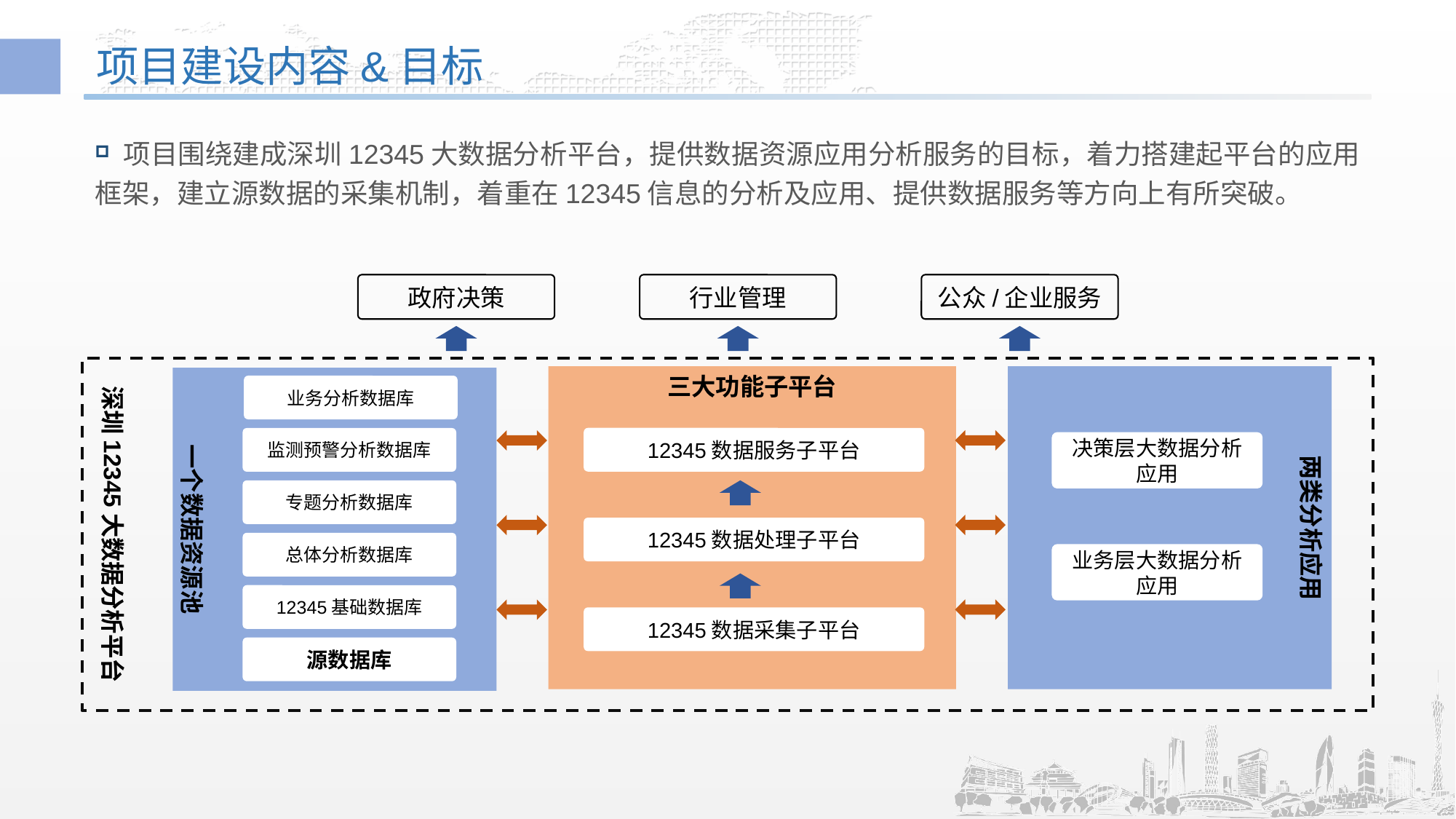

# 项目建设内容&目标
 项目围绕建成深圳12345大数据分析平台，提供数据资源应用分析服务的目标，着力搭建起平台的应用框架，建立源数据的采集机制，着重在12345信息的分析及应用、提供数据服务等方向上有所突破。

政府决策
行业管理
公众/企业服务

深圳12345大数据分析平台
三大功能子平台
两类分析应用
一个数据资源池
业务分析数据库
12345数据服务子平台
监测预警分析数据库

决策层大数据分析应用

专题分析数据库
12345数据处理子平台
总体分析数据库
业务层大数据分析应用

12345基础数据库
12345数据采集子平台
源数据库